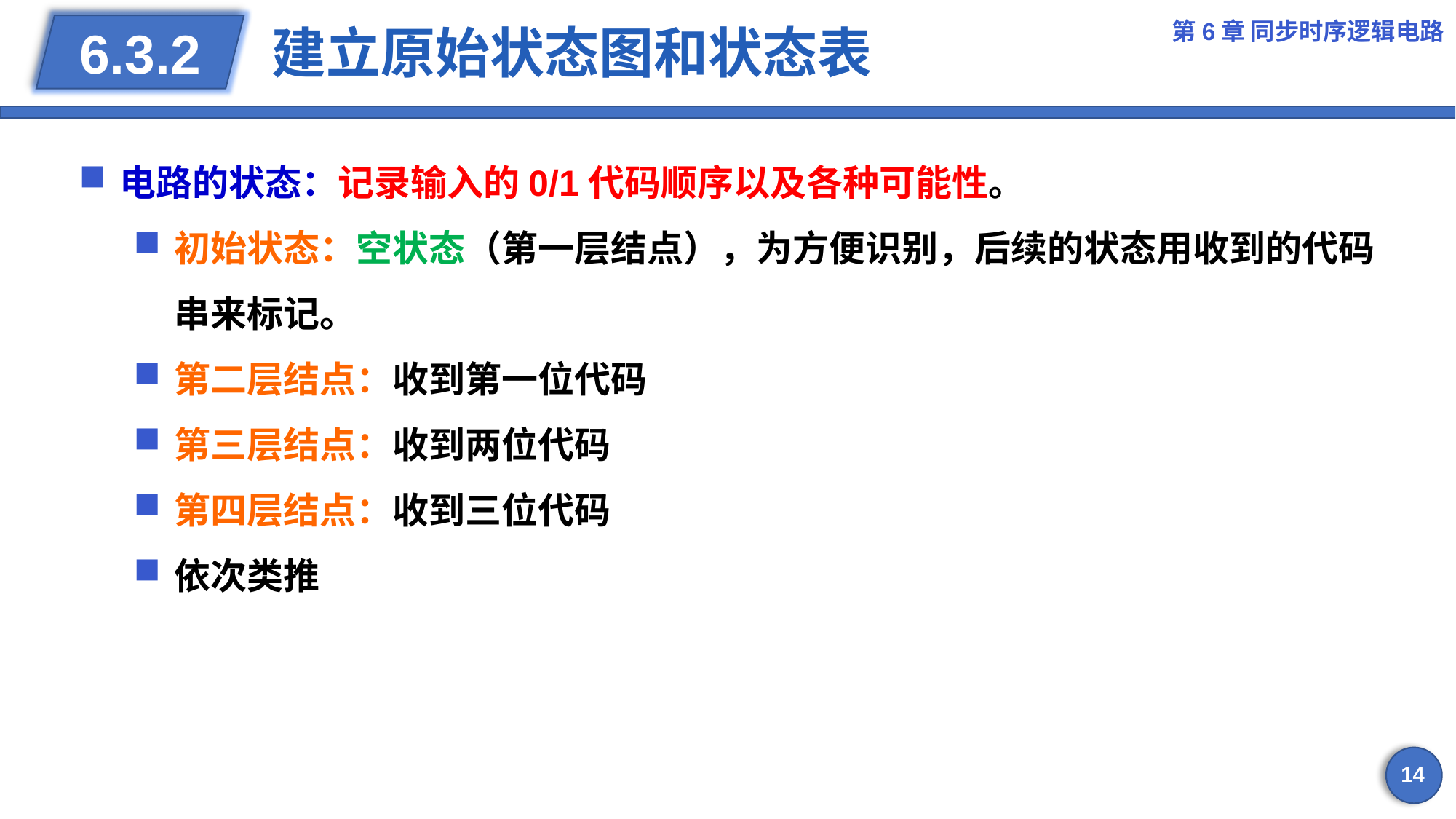

第6章 同步时序逻辑电路
# 建立原始状态图和状态表
6.3.2
电路的状态：记录输入的0/1代码顺序以及各种可能性。
初始状态：空状态（第一层结点），为方便识别，后续的状态用收到的代码串来标记。
第二层结点：收到第一位代码
第三层结点：收到两位代码
第四层结点：收到三位代码
依次类推
14